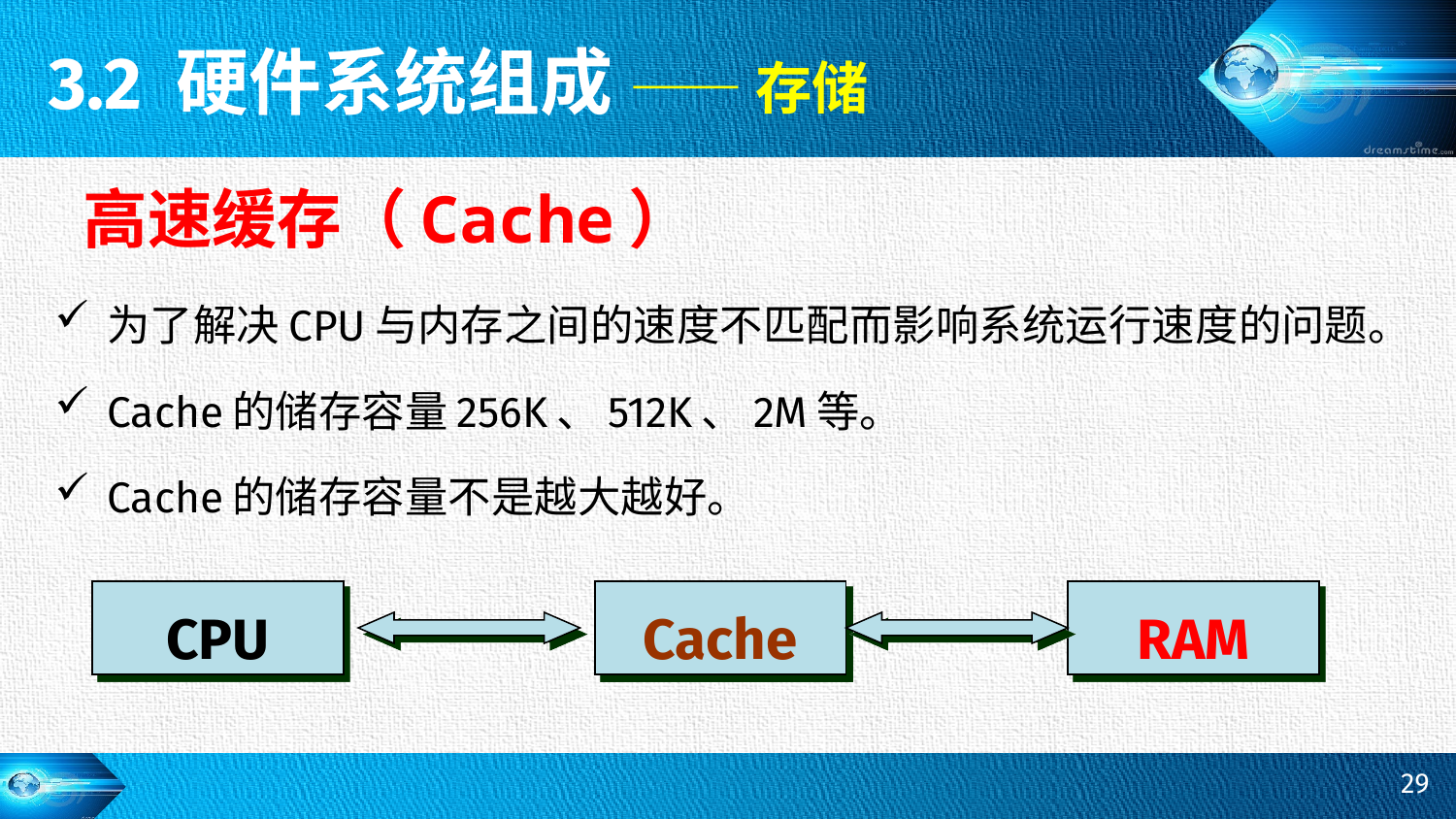

3.2 硬件系统组成 —— 存储
# 高速缓存（Cache）
为了解决CPU与内存之间的速度不匹配而影响系统运行速度的问题。
Cache的储存容量256K、512K、2M等。
Cache的储存容量不是越大越好。
CPU
Cache
RAM

29